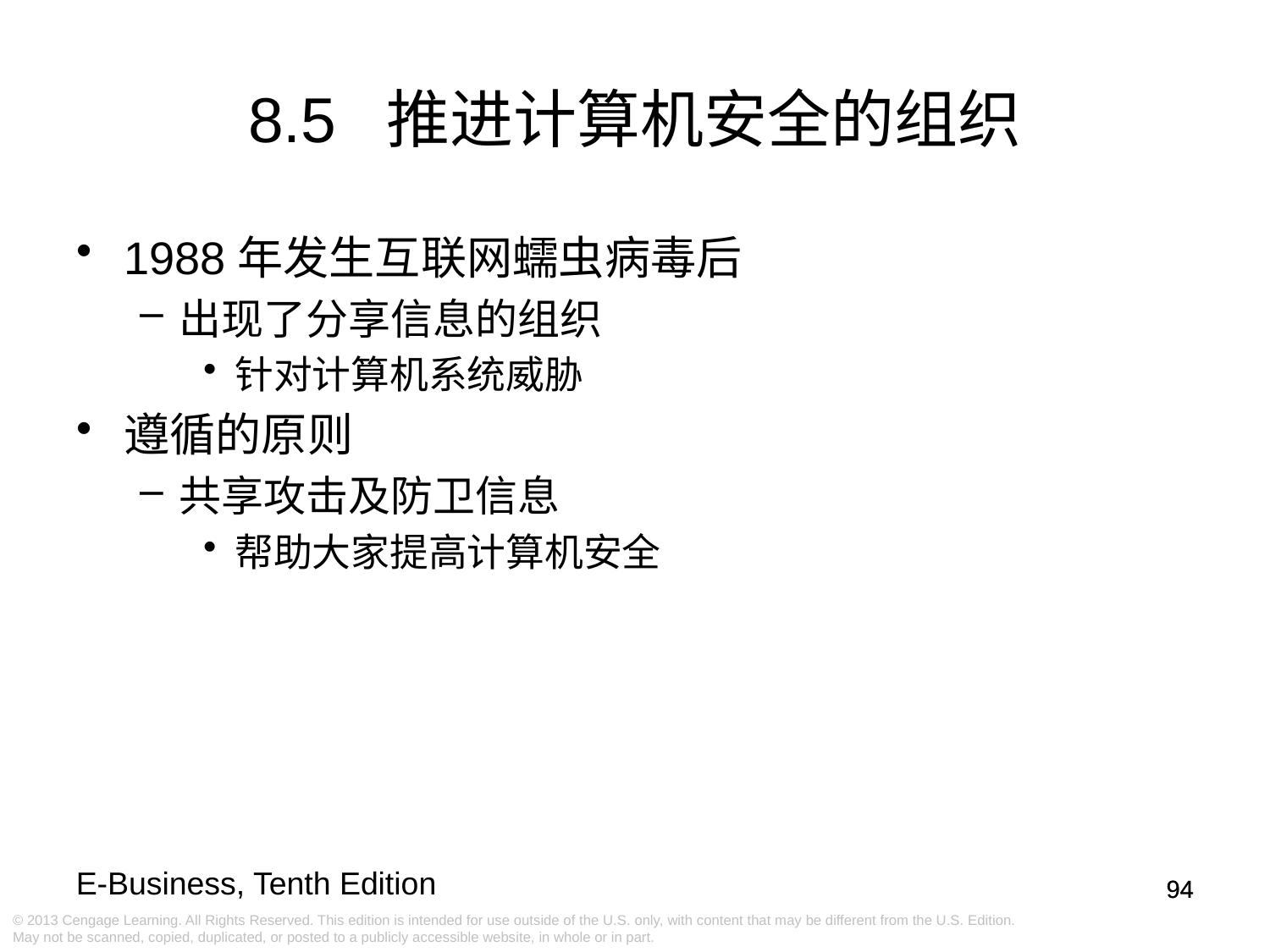

# 8.5  推进计算机安全的组织
1988年发生互联网蠕虫病毒后
出现了分享信息的组织
针对计算机系统威胁
遵循的原则
共享攻击及防卫信息
帮助大家提高计算机安全
94
94